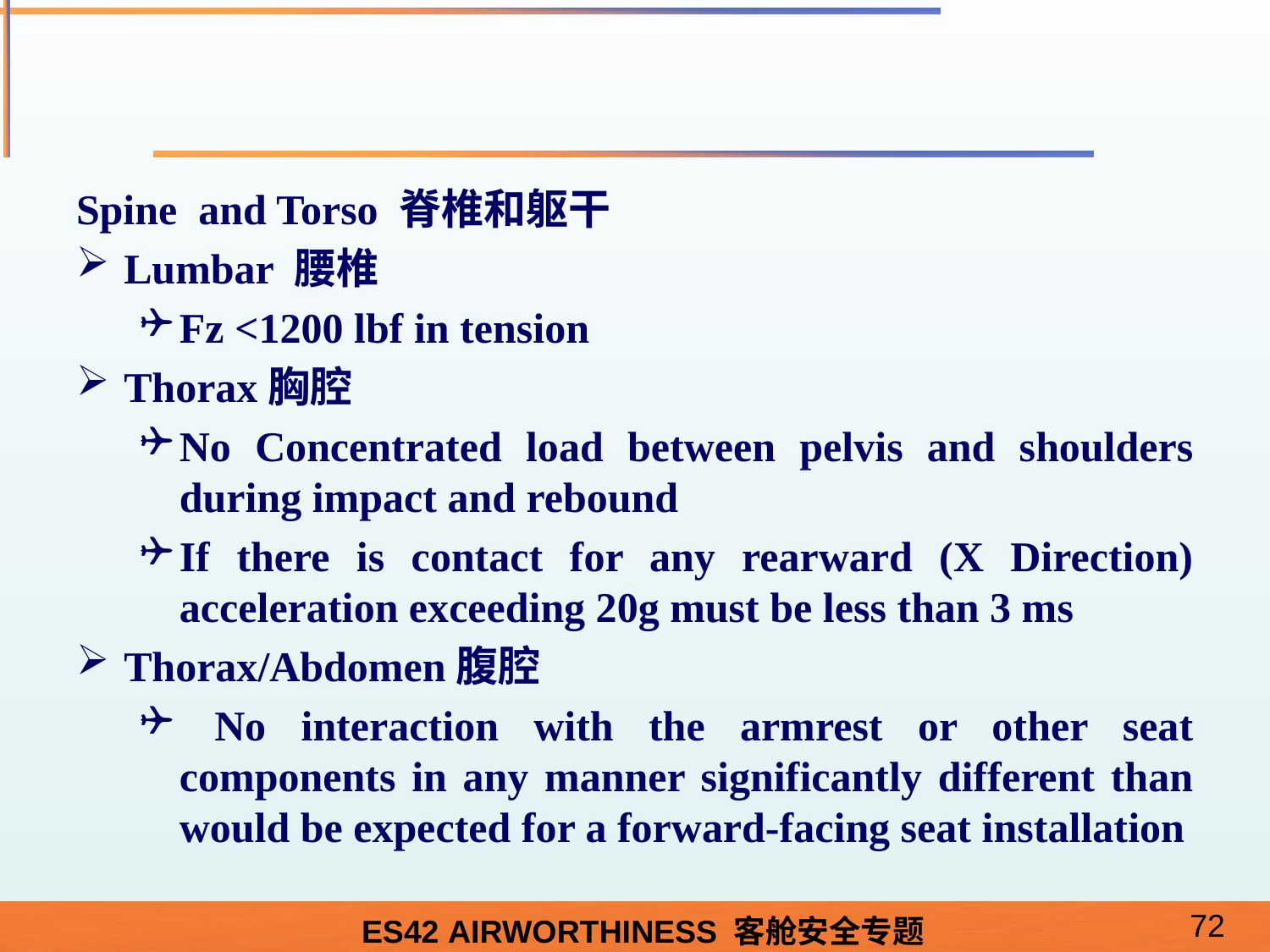

#
Spine  and Torso 脊椎和躯干
Lumbar 腰椎
Fz <1200 lbf in tension
Thorax胸腔
No Concentrated load between pelvis and shoulders during impact and rebound
If there is contact for any rearward (X Direction) acceleration exceeding 20g must be less than 3 ms
Thorax/Abdomen腹腔
 No interaction with the armrest or other seat components in any manner significantly different than would be expected for a forward-facing seat installation